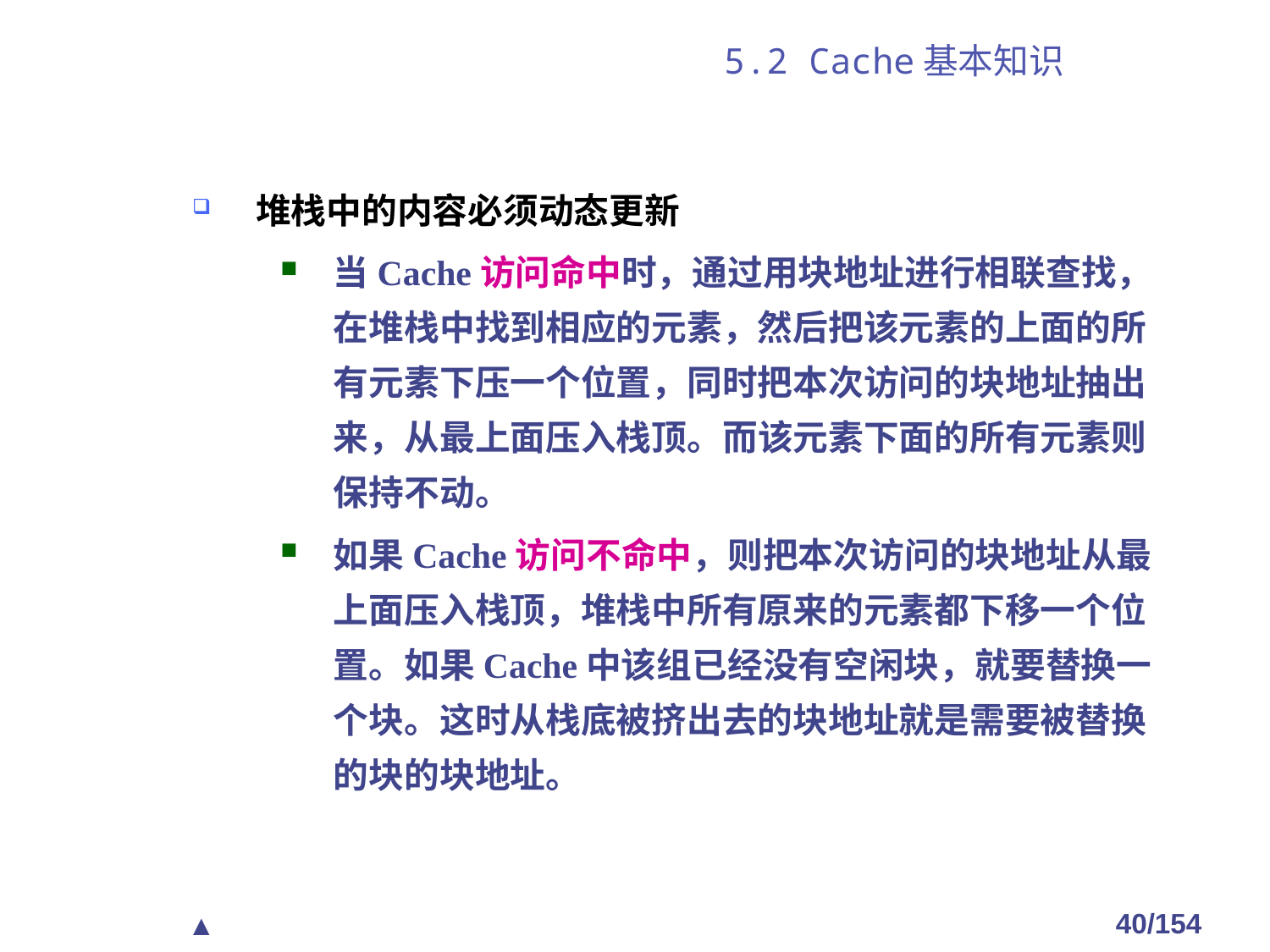

# 5.2 Cache基本知识
堆栈中的内容必须动态更新
当Cache访问命中时，通过用块地址进行相联查找，在堆栈中找到相应的元素，然后把该元素的上面的所有元素下压一个位置，同时把本次访问的块地址抽出来，从最上面压入栈顶。而该元素下面的所有元素则保持不动。
如果Cache访问不命中，则把本次访问的块地址从最上面压入栈顶，堆栈中所有原来的元素都下移一个位置。如果Cache中该组已经没有空闲块，就要替换一个块。这时从栈底被挤出去的块地址就是需要被替换的块的块地址。